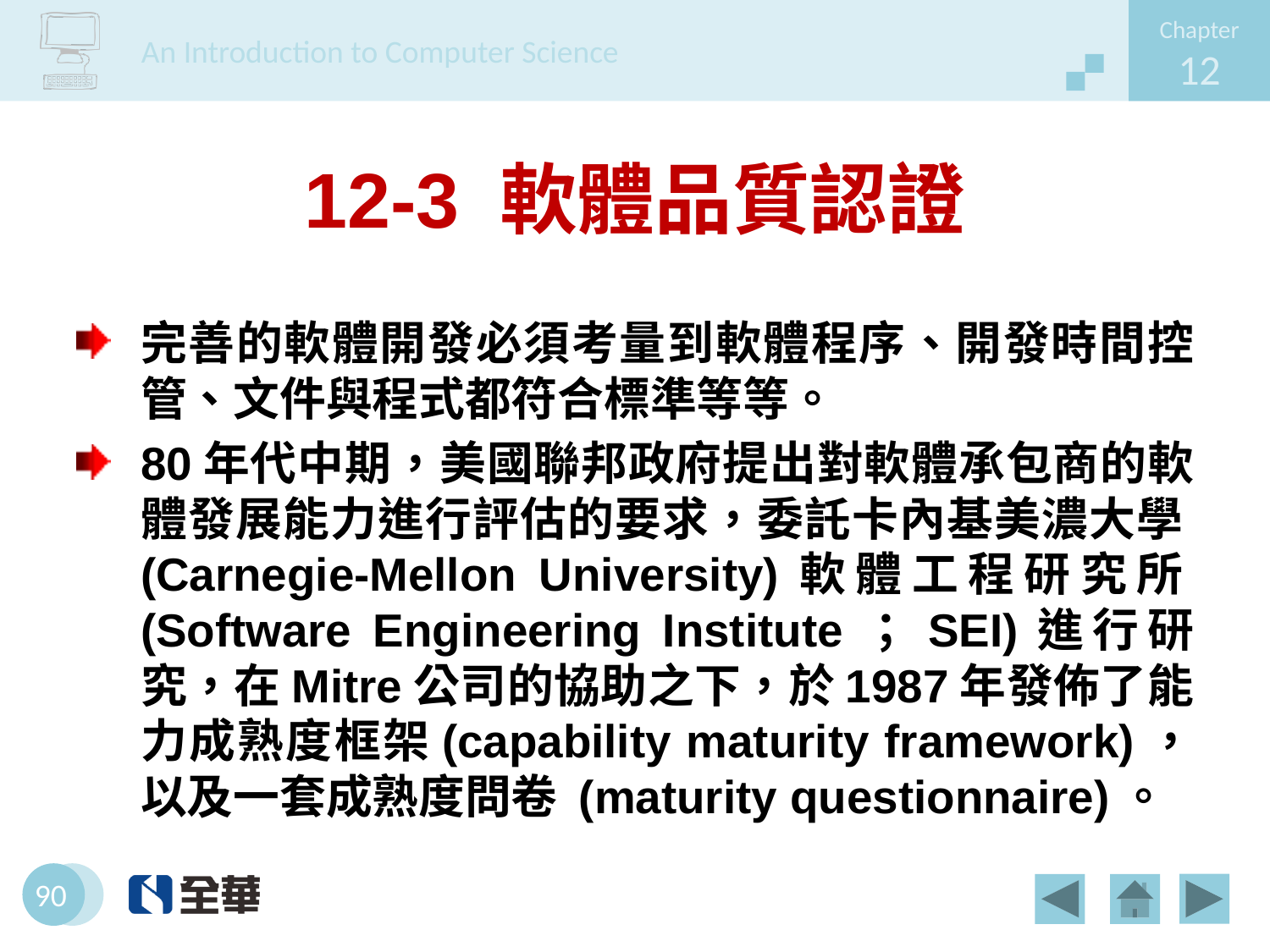

# 12-3 軟體品質認證
完善的軟體開發必須考量到軟體程序、開發時間控管、文件與程式都符合標準等等。
80年代中期，美國聯邦政府提出對軟體承包商的軟體發展能力進行評估的要求，委託卡內基美濃大學(Carnegie-Mellon University)軟體工程研究所(Software Engineering Institute；SEI)進行研究，在Mitre公司的協助之下，於1987年發佈了能力成熟度框架(capability maturity framework)，以及一套成熟度問卷 (maturity questionnaire)。